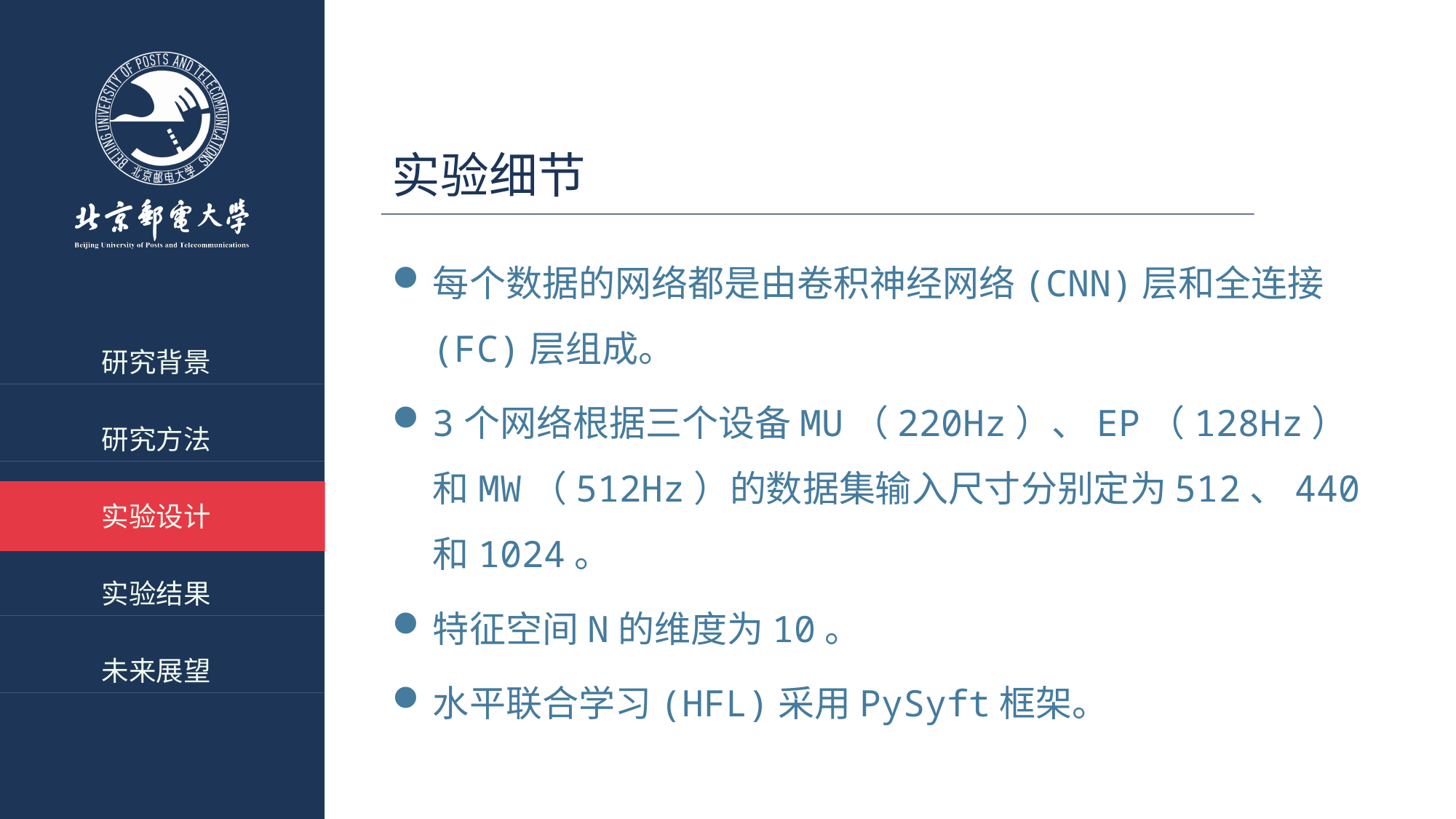

# 实验细节
每个数据的网络都是由卷积神经网络(CNN)层和全连接(FC)层组成。
3个网络根据三个设备MU（220Hz）、EP（128Hz）和MW（512Hz）的数据集输入尺寸分别定为512、440和1024。
特征空间N的维度为10。
水平联合学习(HFL)采用PySyft框架。